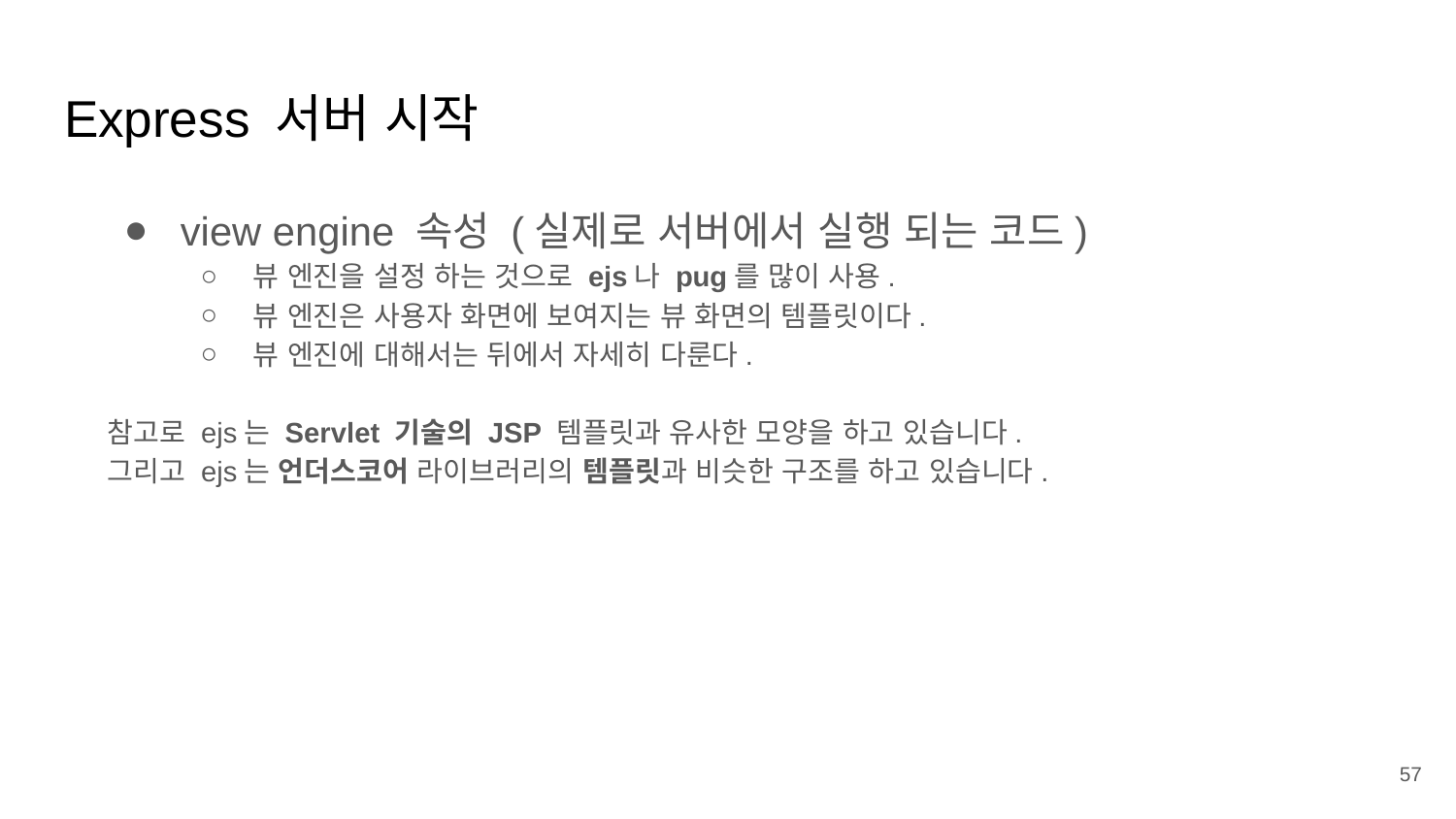

# Express 서버 시작
view engine 속성 (실제로 서버에서 실행 되는 코드)
뷰 엔진을 설정 하는 것으로 ejs나 pug를 많이 사용.
뷰 엔진은 사용자 화면에 보여지는 뷰 화면의 템플릿이다.
뷰 엔진에 대해서는 뒤에서 자세히 다룬다.

참고로 ejs는 Servlet 기술의 JSP 템플릿과 유사한 모양을 하고 있습니다.
그리고 ejs는 언더스코어 라이브러리의 템플릿과 비슷한 구조를 하고 있습니다.
57